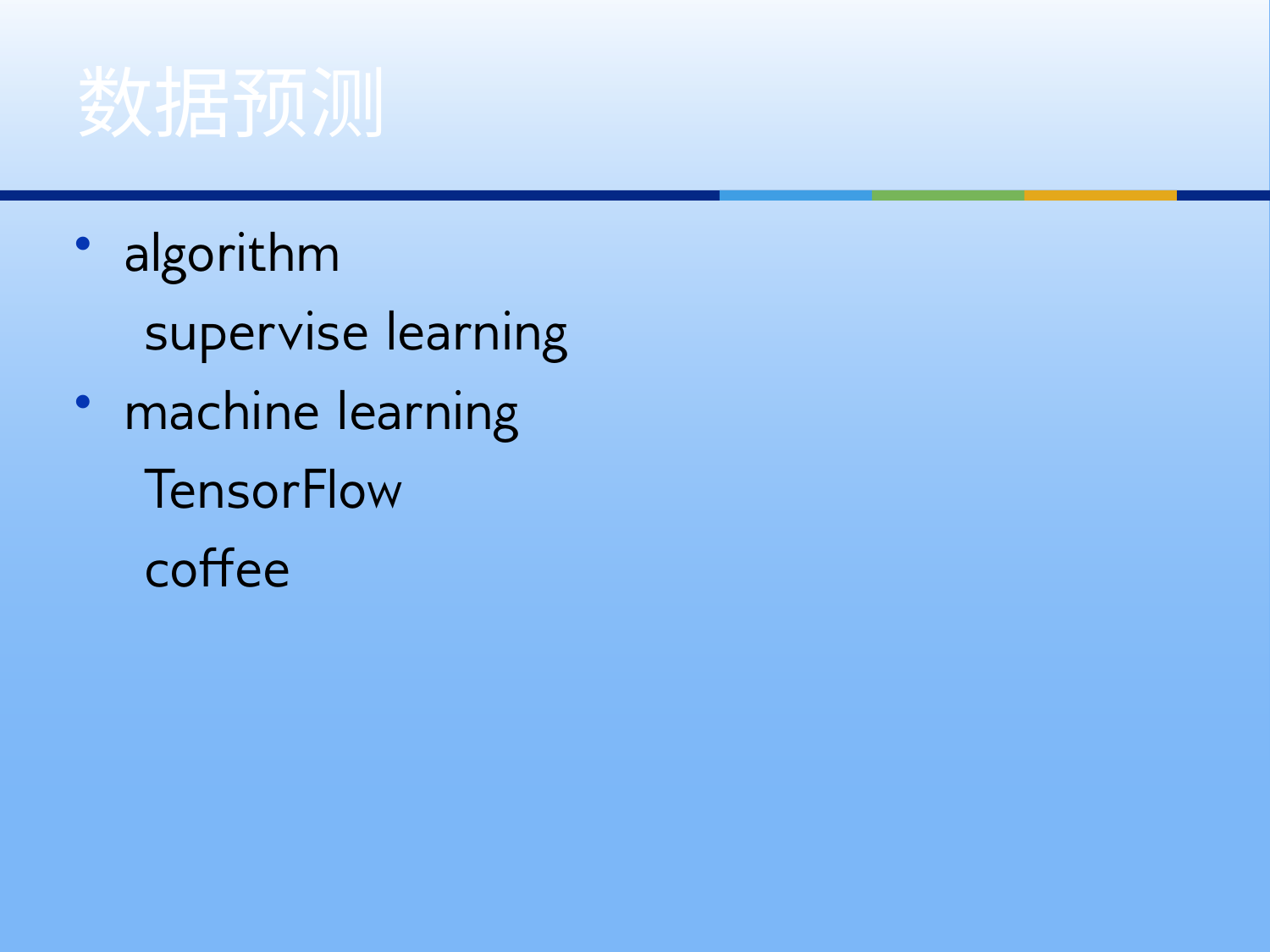

# 数据预测
algorithm
    supervise learning
machine learning
    TensorFlow
    coffee